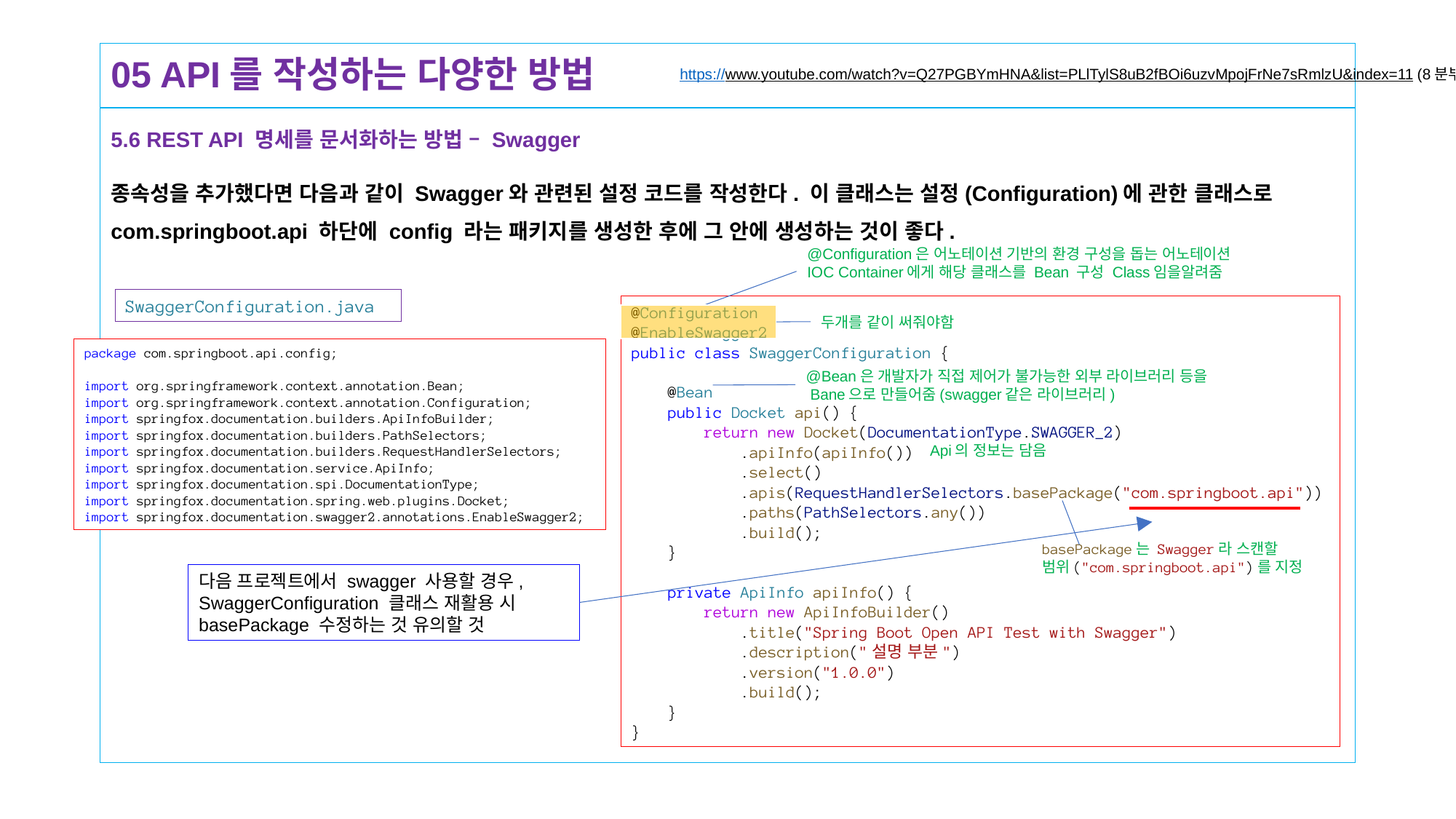

# 05 API를 작성하는 다양한 방법
https://www.youtube.com/watch?v=Q27PGBYmHNA&list=PLlTylS8uB2fBOi6uzvMpojFrNe7sRmlzU&index=11 (8분부터 들으면됨)
5.6 REST API 명세를 문서화하는 방법 – Swagger
종속성을 추가했다면 다음과 같이 Swagger와 관련된 설정 코드를 작성한다. 이 클래스는 설정(Configuration)에 관한 클래스로 com.springboot.api 하단에 config 라는 패키지를 생성한 후에 그 안에 생성하는 것이 좋다.

@Configuration은 어노테이션 기반의 환경 구성을 돕는 어노테이션
IOC Container에게 해당 클래스를 Bean 구성 Class임을알려줌

SwaggerConfiguration.java
@Configuration
@EnableSwagger2
public class SwaggerConfiguration {
    @Bean
    public Docket api() {
        return new Docket(DocumentationType.SWAGGER_2)
            .apiInfo(apiInfo())
            .select()
            .apis(RequestHandlerSelectors.basePackage("com.springboot.api"))
            .paths(PathSelectors.any())
            .build();
    }
    private ApiInfo apiInfo() {
        return new ApiInfoBuilder()
            .title("Spring Boot Open API Test with Swagger")
            .description("설명 부분")
            .version("1.0.0")
            .build();
    }
}

두개를 같이 써줘야함
package com.springboot.api.config;
import org.springframework.context.annotation.Bean;
import org.springframework.context.annotation.Configuration;
import springfox.documentation.builders.ApiInfoBuilder;
import springfox.documentation.builders.PathSelectors;
import springfox.documentation.builders.RequestHandlerSelectors;
import springfox.documentation.service.ApiInfo;
import springfox.documentation.spi.DocumentationType;
import springfox.documentation.spring.web.plugins.Docket;
import springfox.documentation.swagger2.annotations.EnableSwagger2;
@Bean은 개발자가 직접 제어가 불가능한 외부 라이브러리 등을
 Bane으로 만들어줌(swagger같은 라이브러리)
Api의 정보는 담음
basePackage는 Swagger라 스캔할
범위("com.springboot.api")를 지정
다음 프로젝트에서 swagger 사용할 경우,
SwaggerConfiguration 클래스 재활용 시
basePackage 수정하는 것 유의할 것